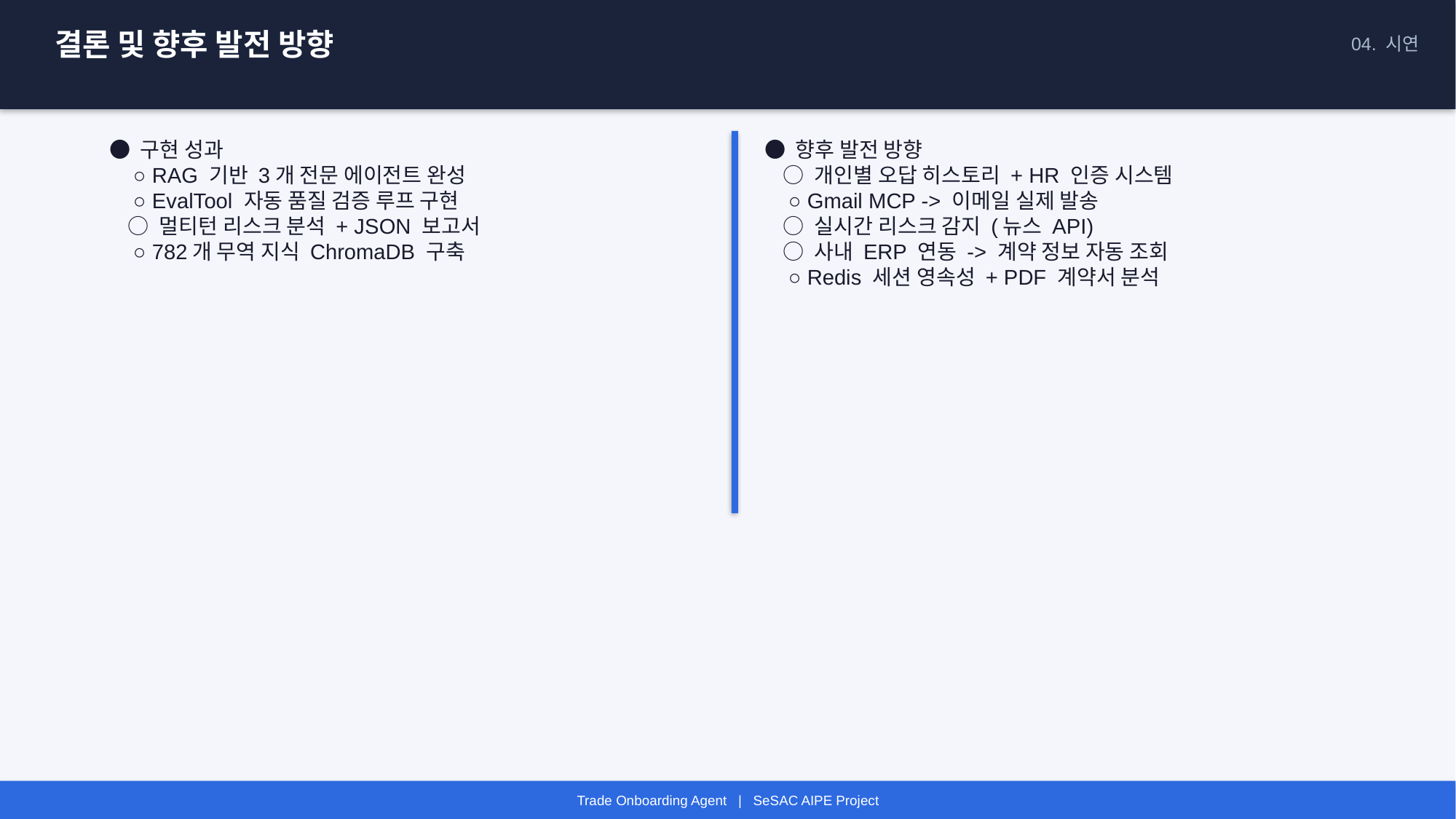

결론 및 향후 발전 방향
04. 시연
● 구현 성과
    ○ RAG 기반 3개 전문 에이전트 완성
    ○ EvalTool 자동 품질 검증 루프 구현
    ○ 멀티턴 리스크 분석 + JSON 보고서
    ○ 782개 무역 지식 ChromaDB 구축

● 향후 발전 방향
    ○ 개인별 오답 히스토리 + HR 인증 시스템
    ○ Gmail MCP -> 이메일 실제 발송
    ○ 실시간 리스크 감지 (뉴스 API)
    ○ 사내 ERP 연동 -> 계약 정보 자동 조회
    ○ Redis 세션 영속성 + PDF 계약서 분석

Trade Onboarding Agent   |   SeSAC AIPE Project